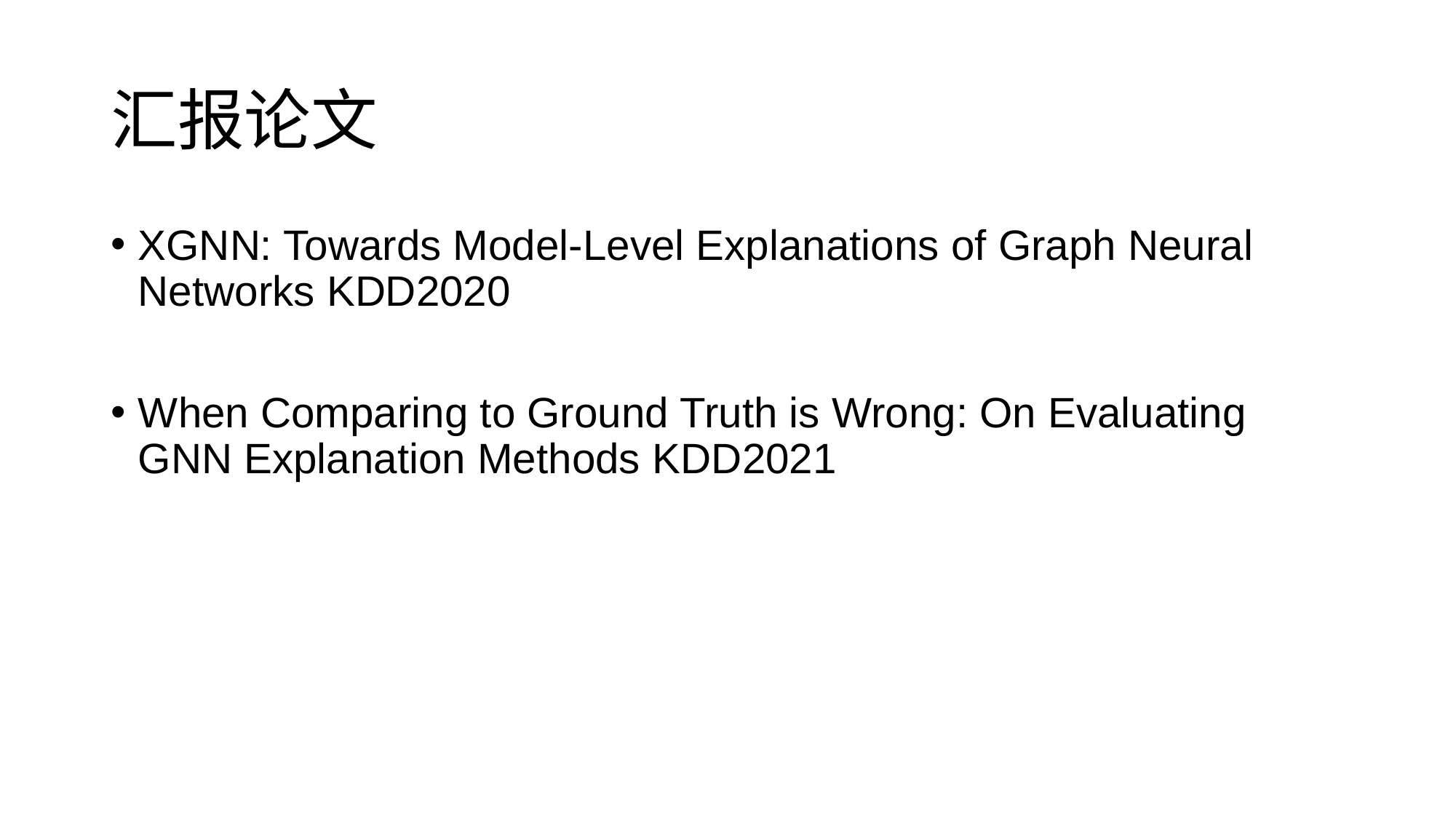

# 汇报论文
XGNN: Towards Model-Level Explanations of Graph Neural Networks KDD2020

When Comparing to Ground Truth is Wrong: On Evaluating GNN Explanation Methods KDD2021